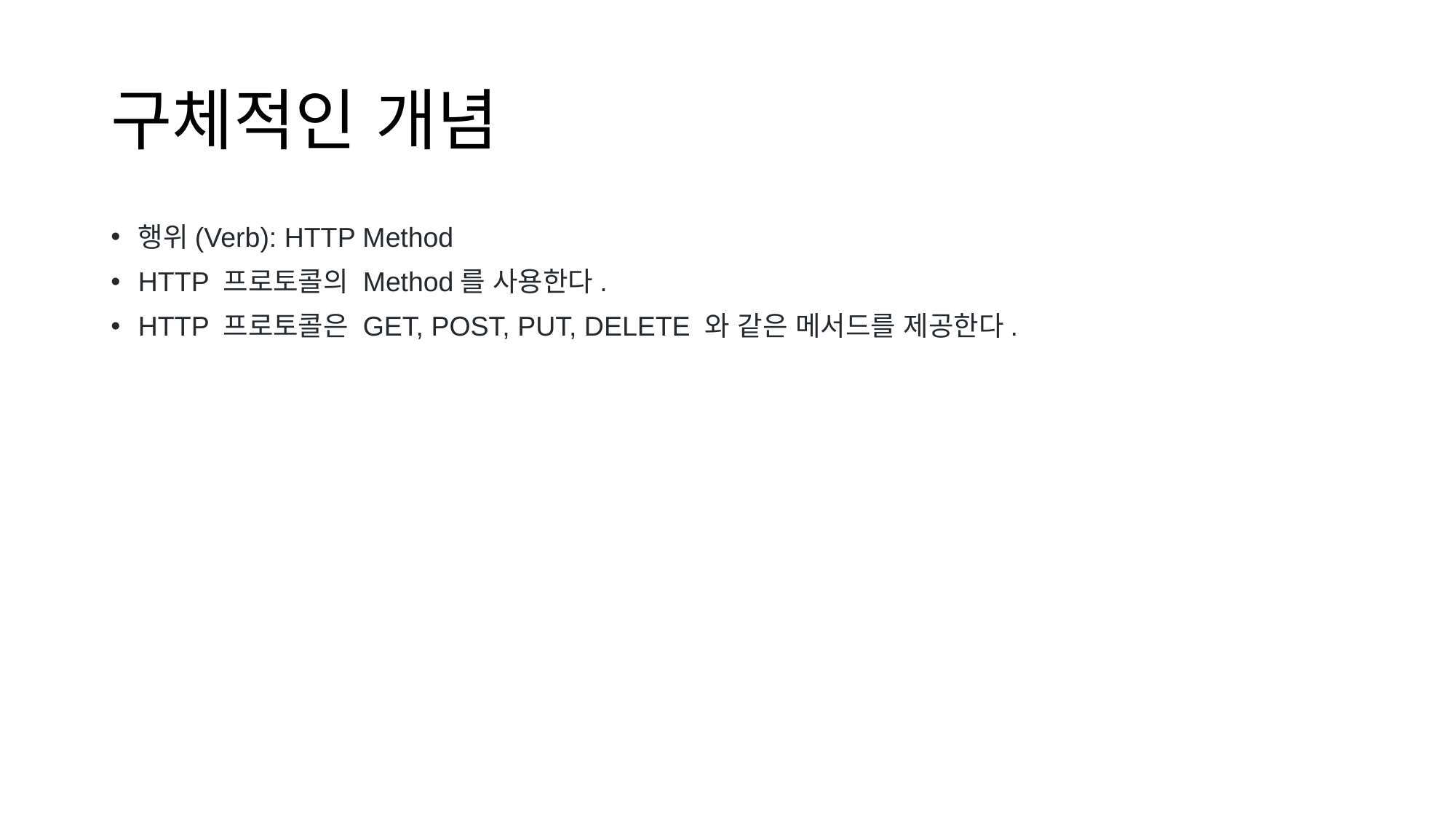

# 구체적인 개념
행위(Verb): HTTP Method
HTTP 프로토콜의 Method를 사용한다.
HTTP 프로토콜은 GET, POST, PUT, DELETE 와 같은 메서드를 제공한다.